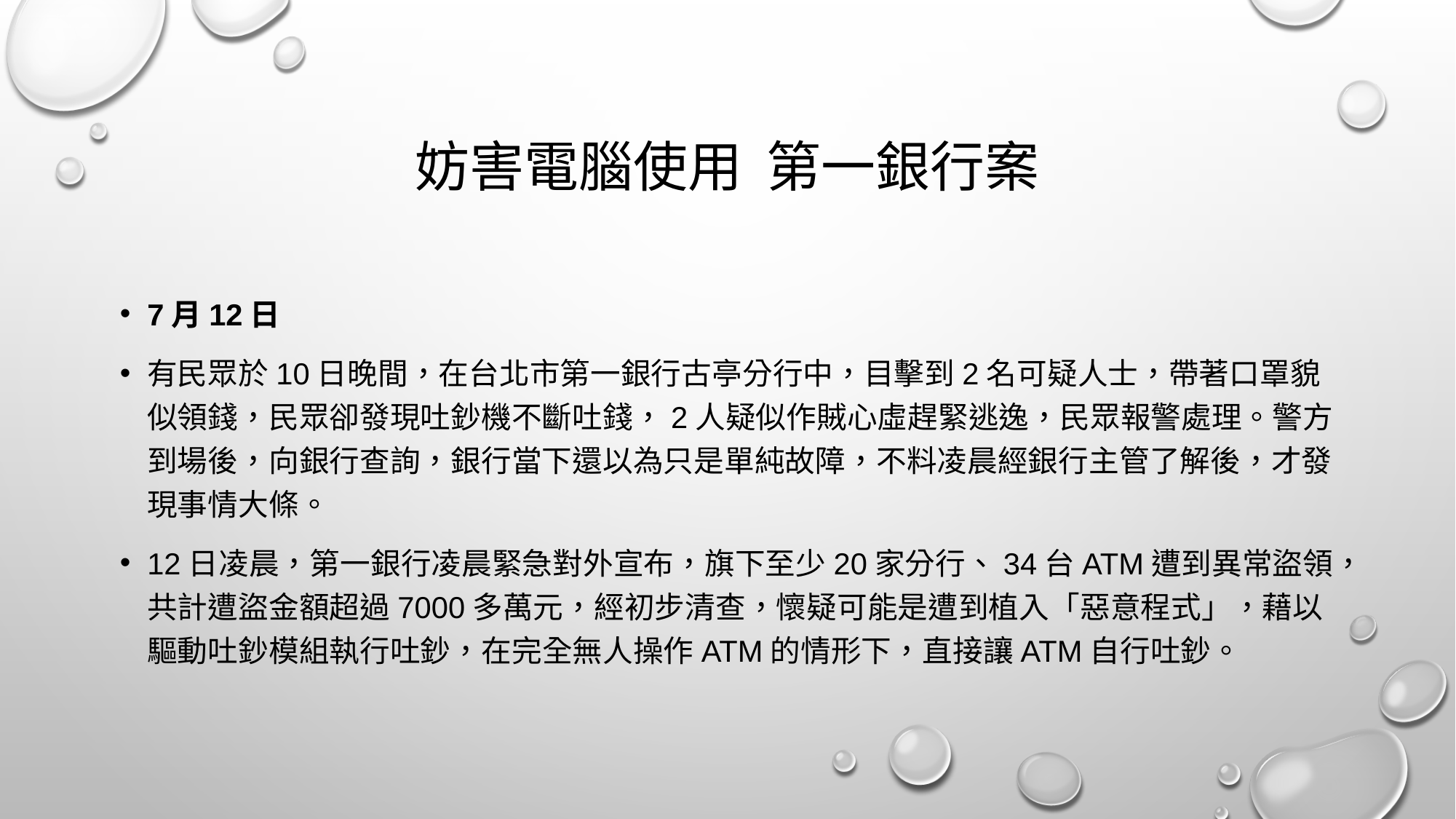

# 妨害電腦使用  第一銀行案
7月12日
有民眾於10日晚間，在台北市第一銀行古亭分行中，目擊到2名可疑人士，帶著口罩貌似領錢，民眾卻發現吐鈔機不斷吐錢，2人疑似作賊心虛趕緊逃逸，民眾報警處理。警方到場後，向銀行查詢，銀行當下還以為只是單純故障，不料凌晨經銀行主管了解後，才發現事情大條。
12日凌晨，第一銀行凌晨緊急對外宣布，旗下至少20家分行、34台ATM遭到異常盜領，共計遭盜金額超過7000多萬元，經初步清查，懷疑可能是遭到植入「惡意程式」，藉以驅動吐鈔模組執行吐鈔，在完全無人操作ATM的情形下，直接讓ATM自行吐鈔。